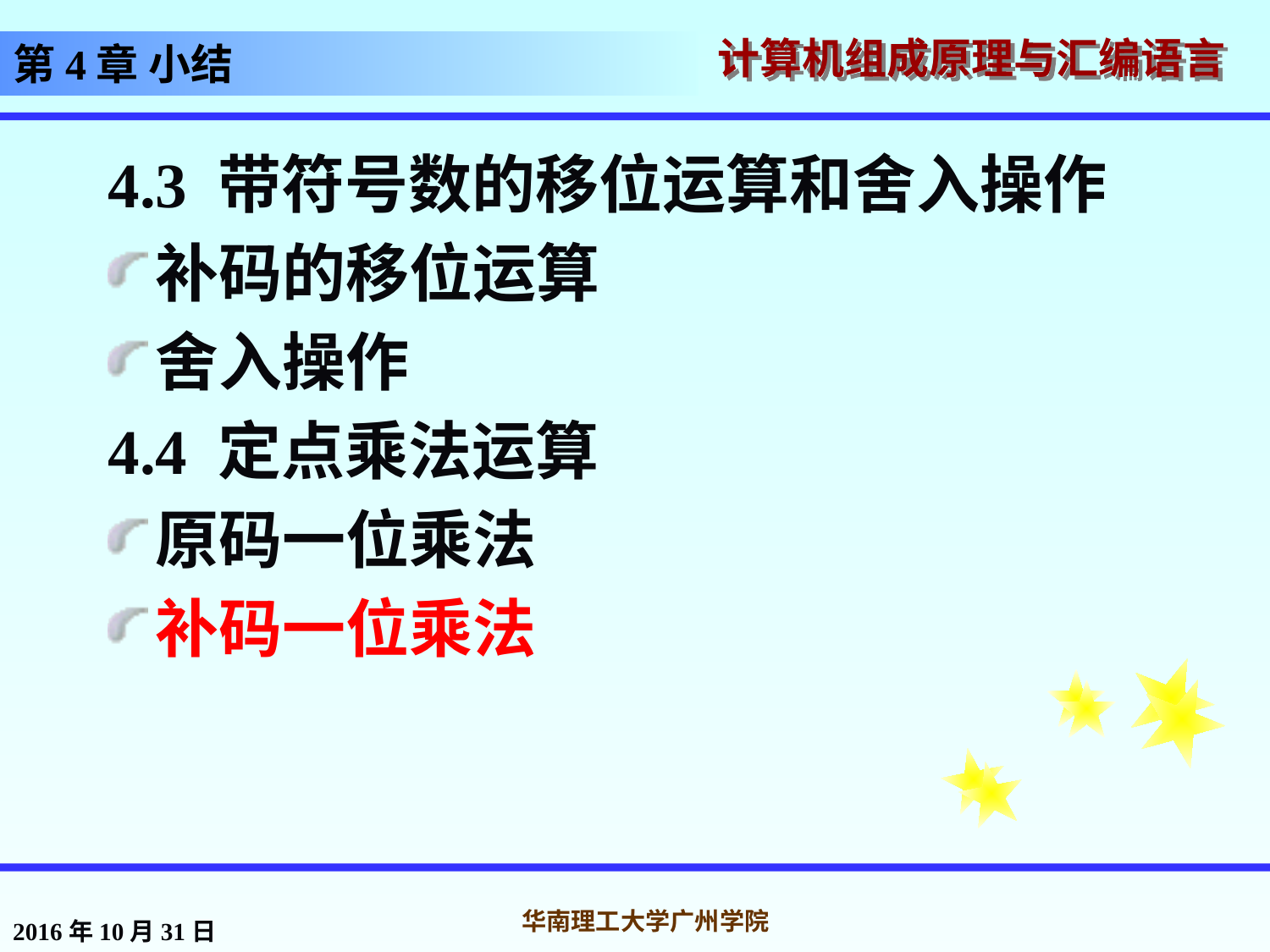

# 第4章 小结
4.3 带符号数的移位运算和舍入操作
补码的移位运算
舍入操作
4.4 定点乘法运算
原码一位乘法
补码一位乘法
2016年10月31日
华南理工大学广州学院